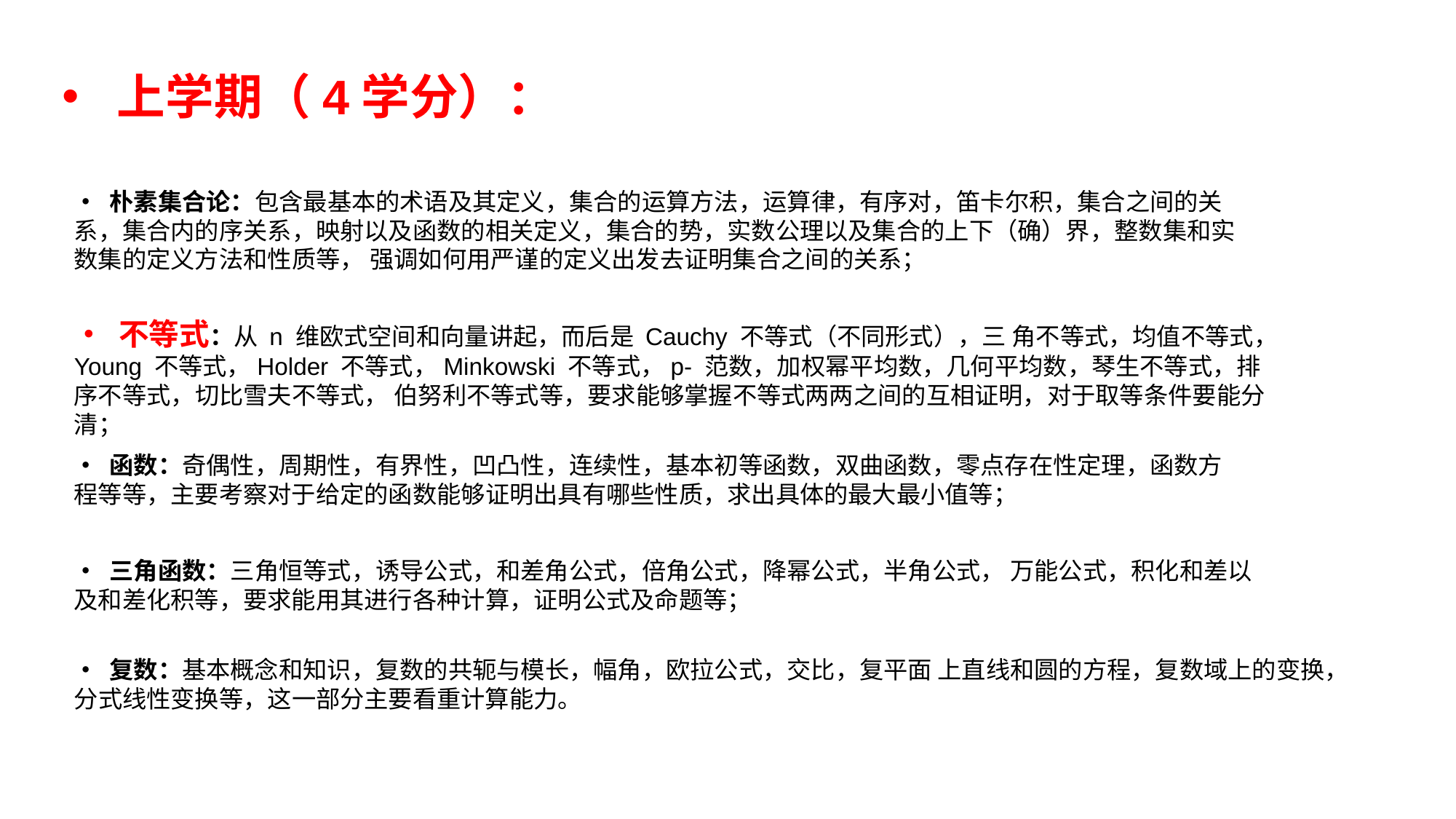

上学期（4学分）：
• 朴素集合论：包含最基本的术语及其定义，集合的运算方法，运算律，有序对，笛卡尔积，集合之间的关系，集合内的序关系，映射以及函数的相关定义，集合的势，实数公理以及集合的上下（确）界，整数集和实数集的定义方法和性质等， 强调如何用严谨的定义出发去证明集合之间的关系；

• 不等式：从 n 维欧式空间和向量讲起，而后是 Cauchy 不等式（不同形式），三 角不等式，均值不等式，Young 不等式，Holder 不等式，Minkowski 不等式，p- 范数，加权幂平均数，几何平均数，琴生不等式，排序不等式，切比雪夫不等式， 伯努利不等式等，要求能够掌握不等式两两之间的互相证明，对于取等条件要能分清；

• 函数：奇偶性，周期性，有界性，凹凸性，连续性，基本初等函数，双曲函数，零点存在性定理，函数方程等等，主要考察对于给定的函数能够证明出具有哪些性质，求出具体的最大最小值等；

• 三角函数：三角恒等式，诱导公式，和差角公式，倍角公式，降幂公式，半角公式， 万能公式，积化和差以及和差化积等，要求能用其进行各种计算，证明公式及命题等；

• 复数：基本概念和知识，复数的共轭与模长，幅角，欧拉公式，交比，复平面 上直线和圆的方程，复数域上的变换，分式线性变换等，这一部分主要看重计算能力。